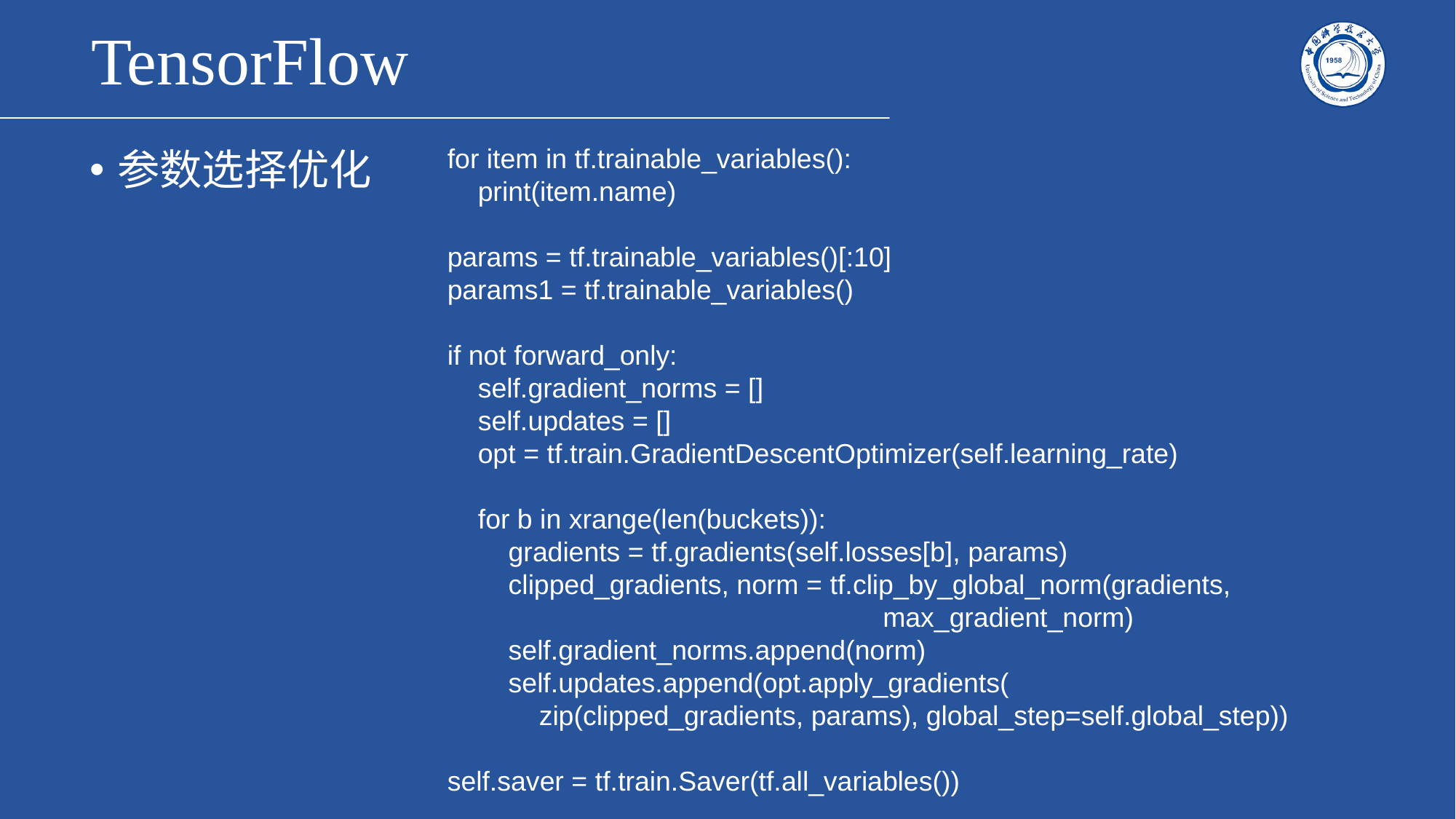

# TensorFlow
46
      for item in tf.trainable_variables():
          print(item.name)

      params = tf.trainable_variables()[:10]
      params1 = tf.trainable_variables()

      if not forward_only:
          self.gradient_norms = []
          self.updates = []
          opt = tf.train.GradientDescentOptimizer(self.learning_rate)

          for b in xrange(len(buckets)):
              gradients = tf.gradients(self.losses[b], params)
              clipped_gradients, norm = tf.clip_by_global_norm(gradients,
                                                               max_gradient_norm)
              self.gradient_norms.append(norm)
              self.updates.append(opt.apply_gradients(
                  zip(clipped_gradients, params), global_step=self.global_step))

      self.saver = tf.train.Saver(tf.all_variables())
参数选择优化